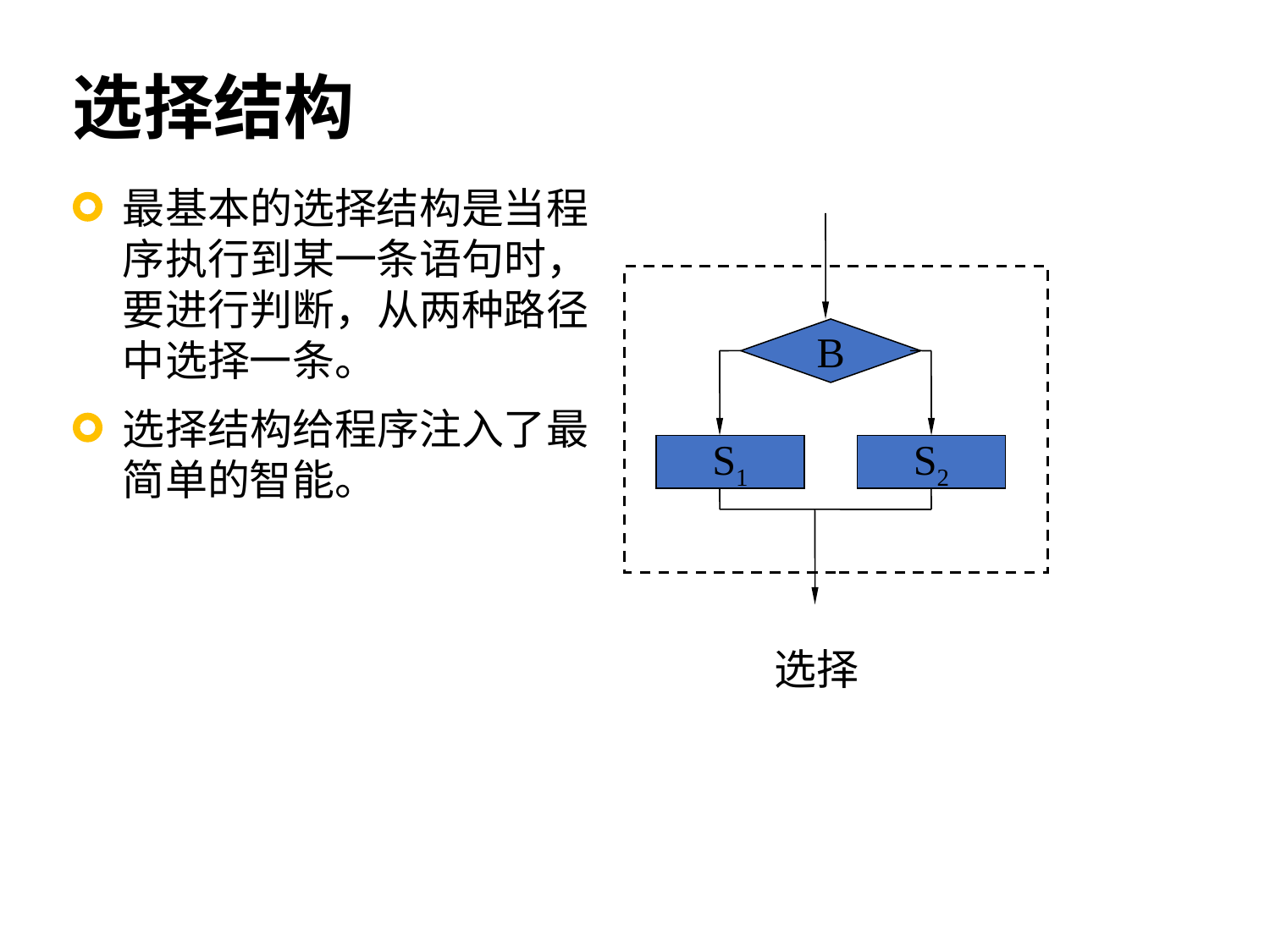

# 选择结构
最基本的选择结构是当程序执行到某一条语句时，要进行判断，从两种路径中选择一条。
选择结构给程序注入了最简单的智能。

B

S1
S2

选择